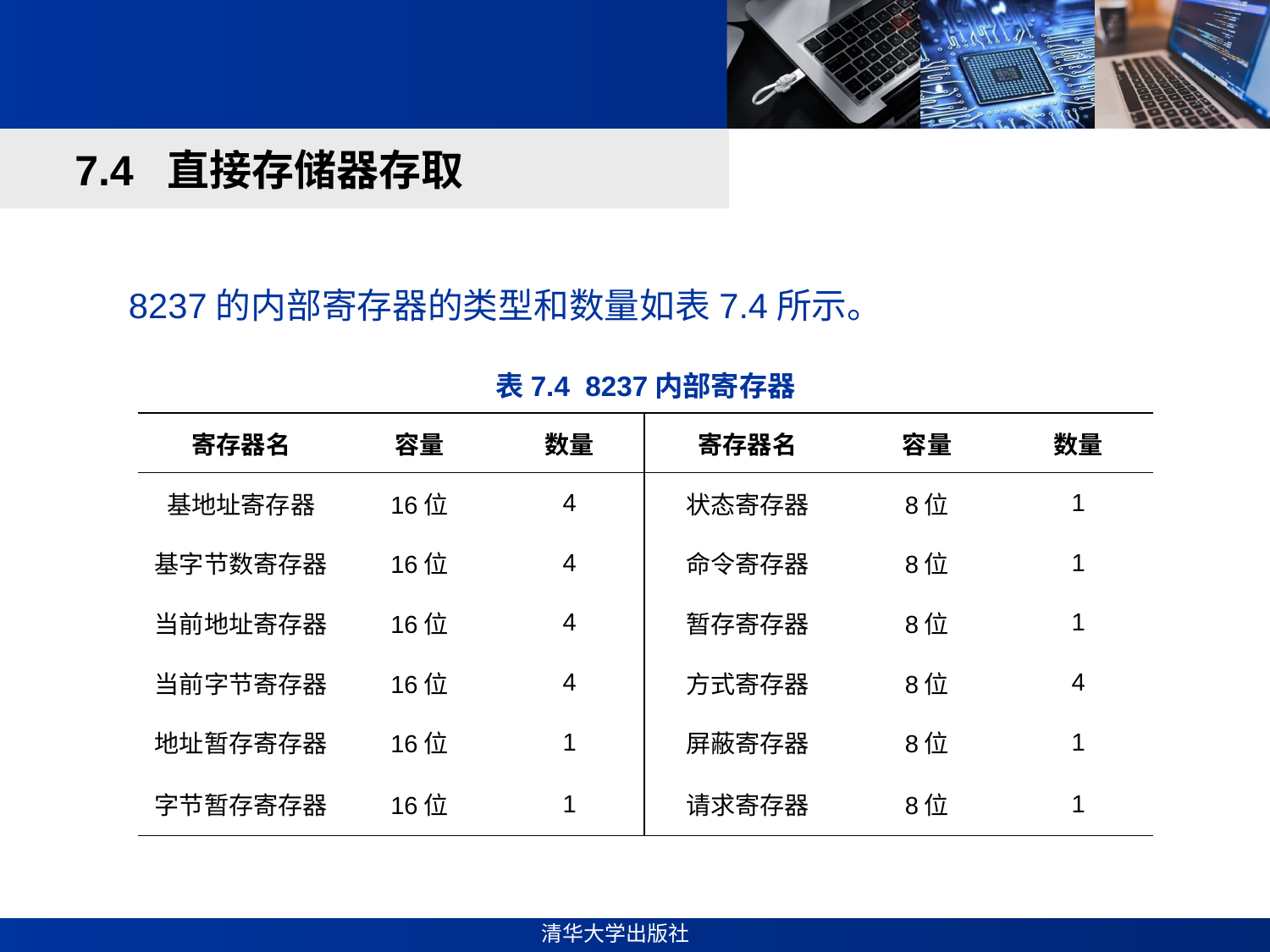

#
7.4  直接存储器存取
   8237的内部寄存器的类型和数量如表7.4所示。
表7.4  8237内部寄存器
| 寄存器名 | 容量 | 数量 | 寄存器名 | 容量 | 数量 |
| --- | --- | --- | --- | --- | --- |
| 基地址寄存器 | 16位 | 4 | 状态寄存器 | 8位 | 1 |
| 基字节数寄存器 | 16位 | 4 | 命令寄存器 | 8位 | 1 |
| 当前地址寄存器 | 16位 | 4 | 暂存寄存器 | 8位 | 1 |
| 当前字节寄存器 | 16位 | 4 | 方式寄存器 | 8位 | 4 |
| 地址暂存寄存器 | 16位 | 1 | 屏蔽寄存器 | 8位 | 1 |
| 字节暂存寄存器 | 16位 | 1 | 请求寄存器 | 8位 | 1 |